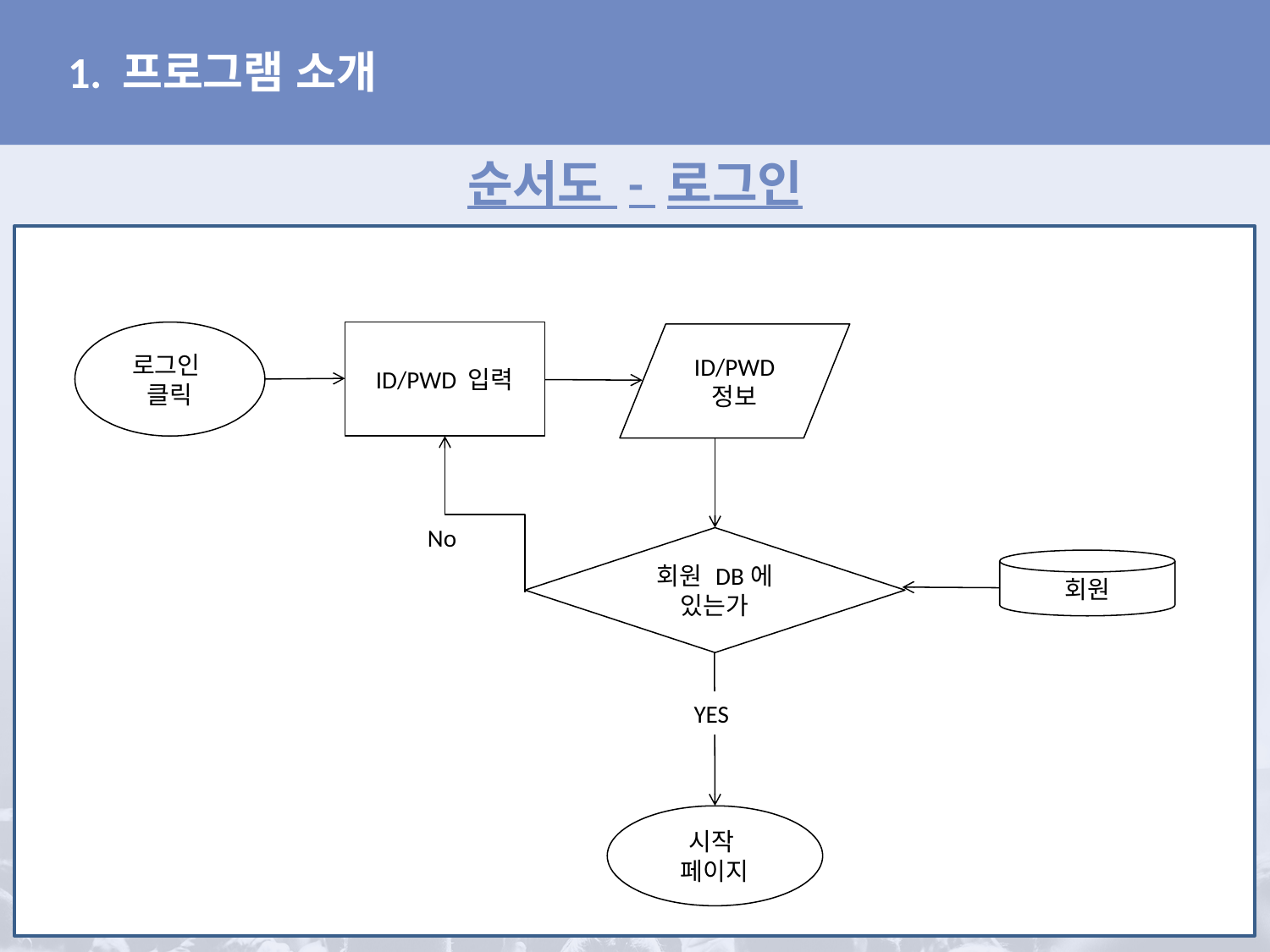

# 1. 프로그램 소개
순서도 - 로그인

로그인
클릭
ID/PWD 입력
ID/PWD
정보
No
회원 DB에
있는가
회원
YES
시작
페이지